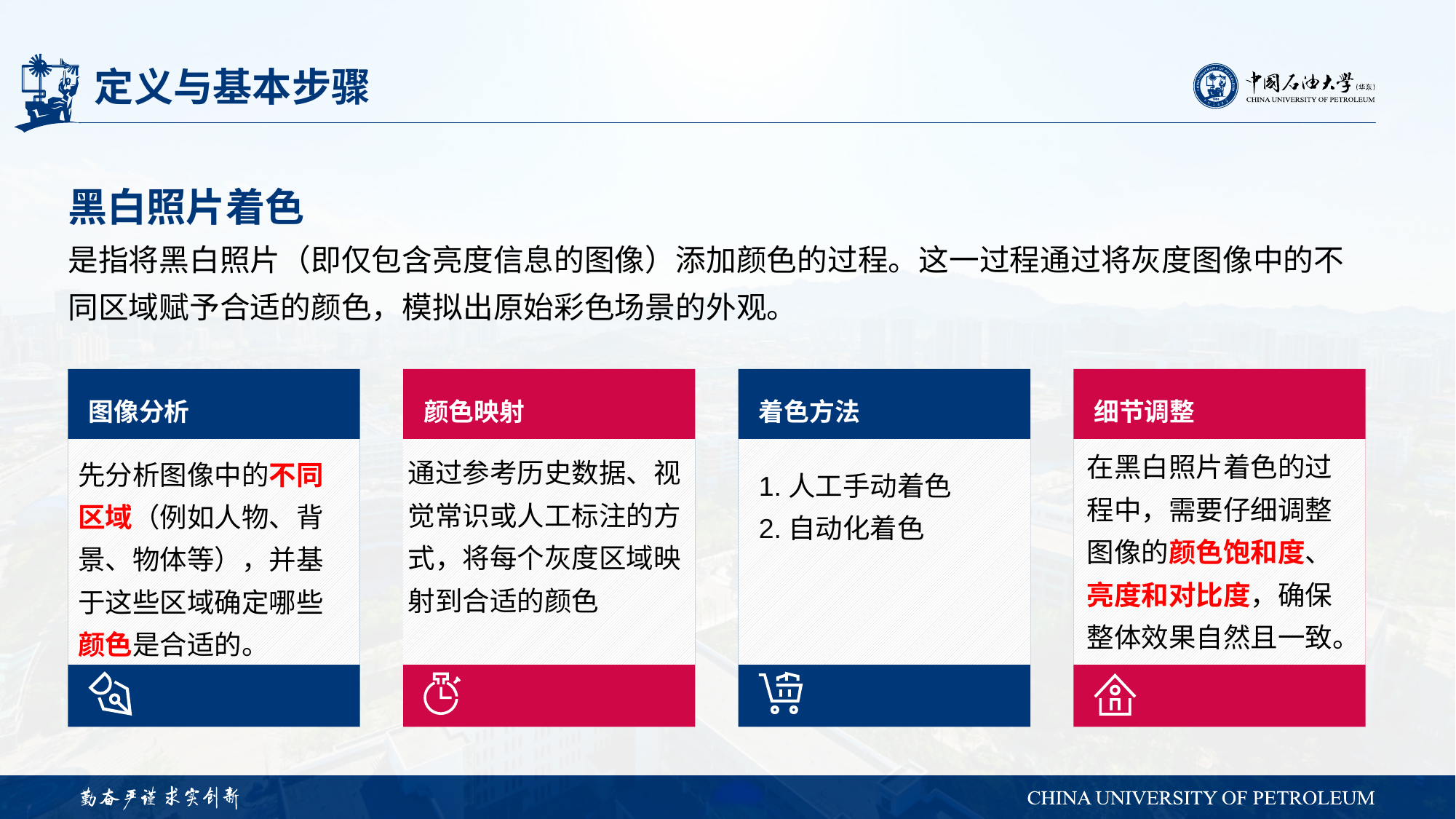

# 定义与基本步骤
黑白照片着色
是指将黑白照片（即仅包含亮度信息的图像）添加颜色的过程。这一过程通过将灰度图像中的不同区域赋予合适的颜色，模拟出原始彩色场景的外观。

图像分析

先分析图像中的不同区域（例如人物、背景、物体等），并基于这些区域确定哪些颜色是合适的。

颜色映射

通过参考历史数据、视觉常识或人工标注的方式，将每个灰度区域映射到合适的颜色

着色方法

1.人工手动着色
2.自动化着色

细节调整
在黑白照片着色的过程中，需要仔细调整图像的颜色饱和度、亮度和对比度，确保整体效果自然且一致。